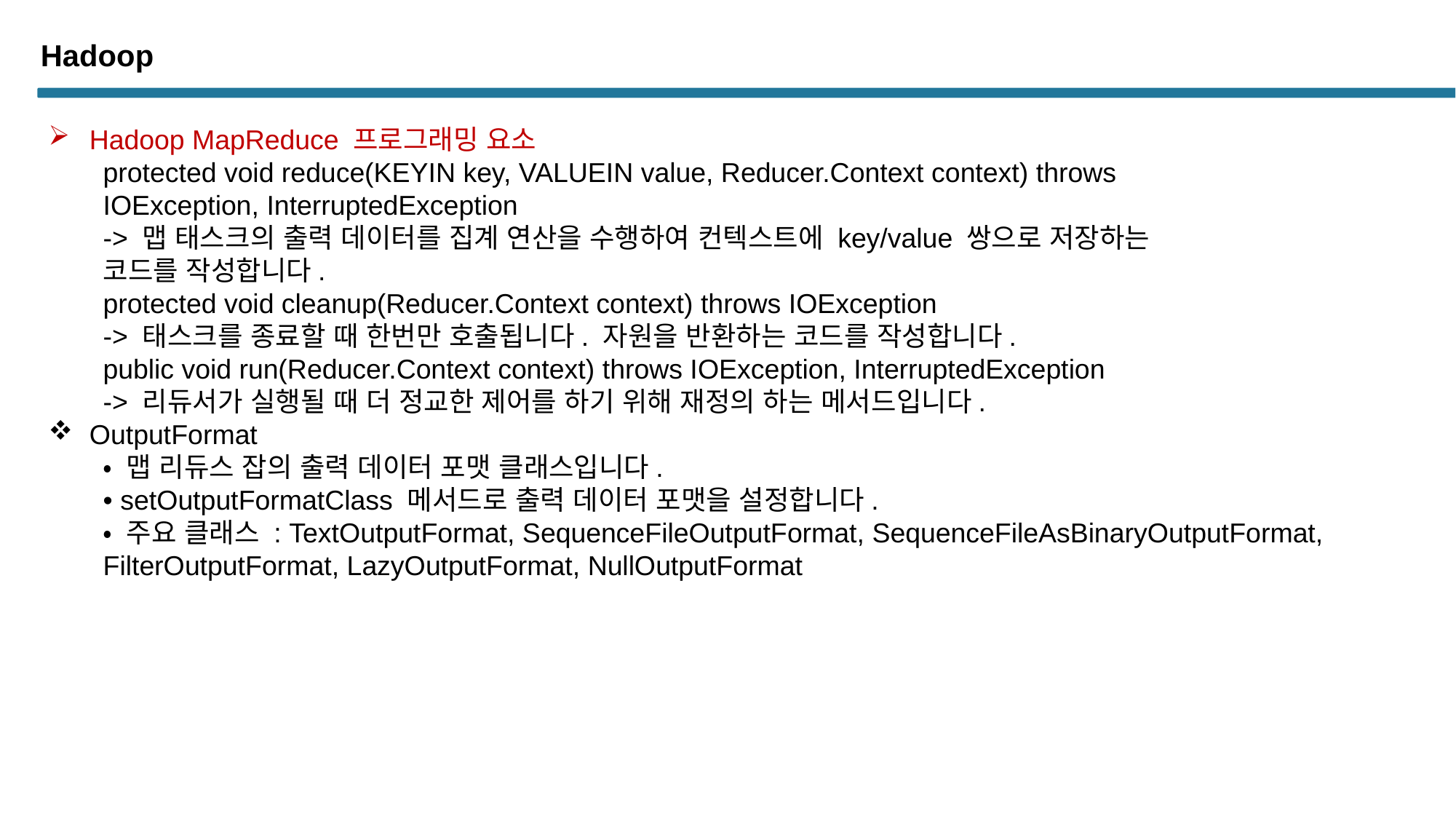

# Hadoop
Hadoop MapReduce 프로그래밍 요소
protected void reduce(KEYIN key, VALUEIN value, Reducer.Context context) throws
IOException, InterruptedException
-> 맵 태스크의 출력 데이터를 집계 연산을 수행하여 컨텍스트에 key/value 쌍으로 저장하는
코드를 작성합니다.
protected void cleanup(Reducer.Context context) throws IOException
-> 태스크를 종료할 때 한번만 호출됩니다. 자원을 반환하는 코드를 작성합니다.
public void run(Reducer.Context context) throws IOException, InterruptedException
-> 리듀서가 실행될 때 더 정교한 제어를 하기 위해 재정의 하는 메서드입니다.
OutputFormat
• 맵 리듀스 잡의 출력 데이터 포맷 클래스입니다.
• setOutputFormatClass 메서드로 출력 데이터 포맷을 설정합니다.
• 주요 클래스 : TextOutputFormat, SequenceFileOutputFormat, SequenceFileAsBinaryOutputFormat, FilterOutputFormat, LazyOutputFormat, NullOutputFormat